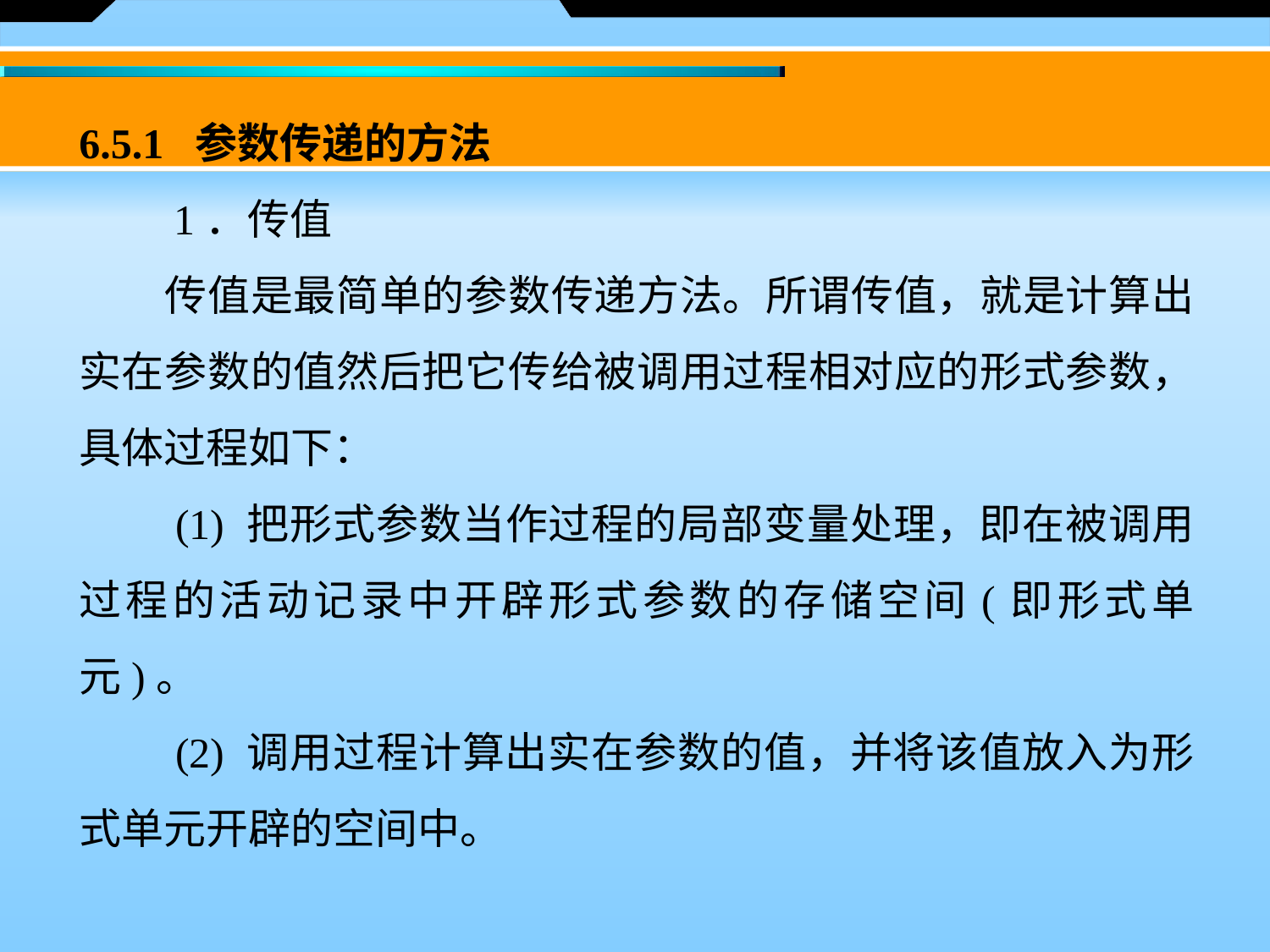

6.5.1  参数传递的方法
　　1．传值
　　传值是最简单的参数传递方法。所谓传值，就是计算出实在参数的值然后把它传给被调用过程相对应的形式参数，具体过程如下：
　　(1) 把形式参数当作过程的局部变量处理，即在被调用过程的活动记录中开辟形式参数的存储空间(即形式单元)。
　　(2) 调用过程计算出实在参数的值，并将该值放入为形式单元开辟的空间中。